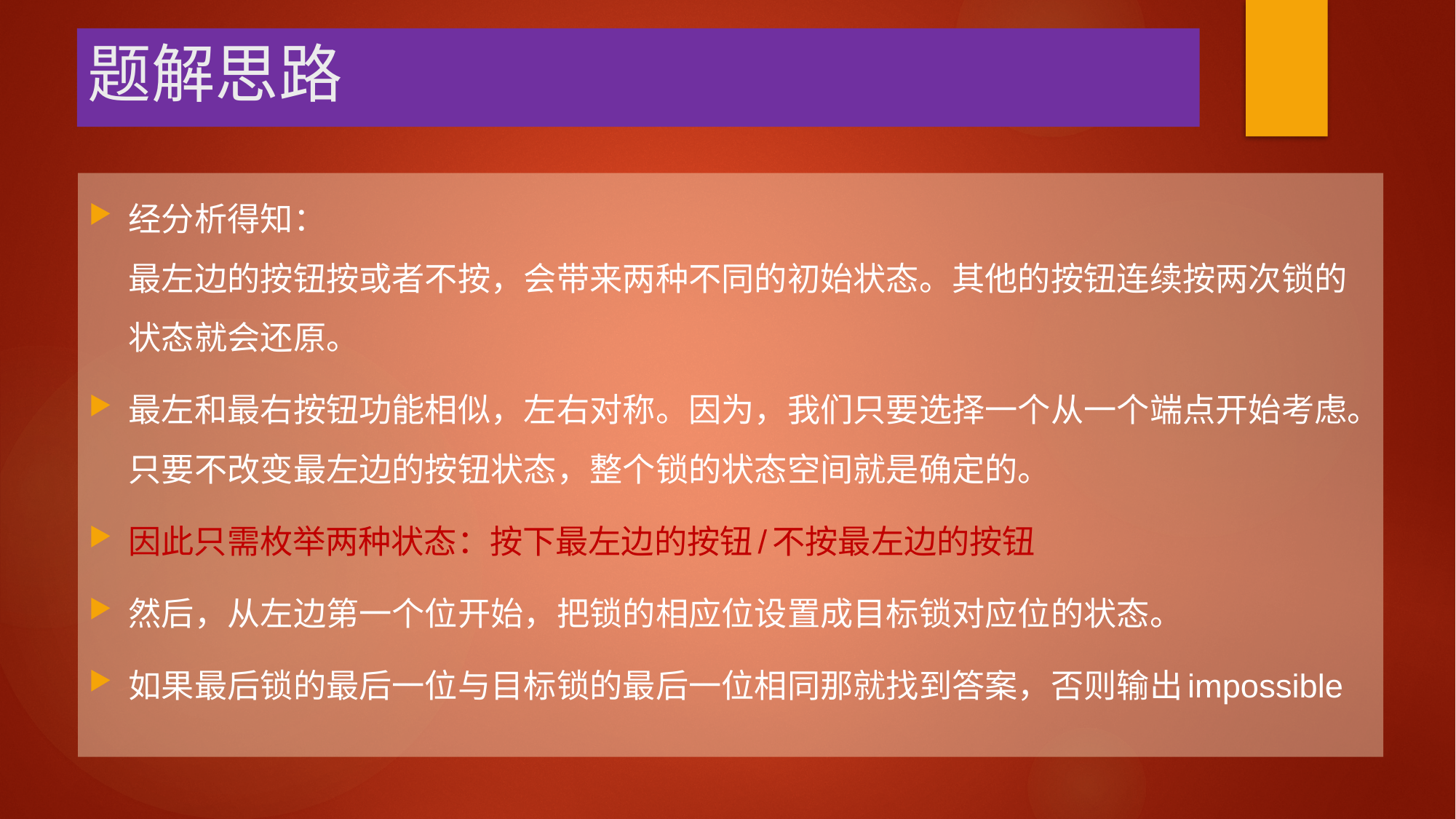

# 题解思路
经分析得知：
最左边的按钮按或者不按，会带来两种不同的初始状态。其他的按钮连续按两次锁的状态就会还原。
最左和最右按钮功能相似，左右对称。因为，我们只要选择一个从一个端点开始考虑。只要不改变最左边的按钮状态，整个锁的状态空间就是确定的。
因此只需枚举两种状态：按下最左边的按钮/不按最左边的按钮
然后，从左边第一个位开始，把锁的相应位设置成目标锁对应位的状态。
如果最后锁的最后一位与目标锁的最后一位相同那就找到答案，否则输出impossible